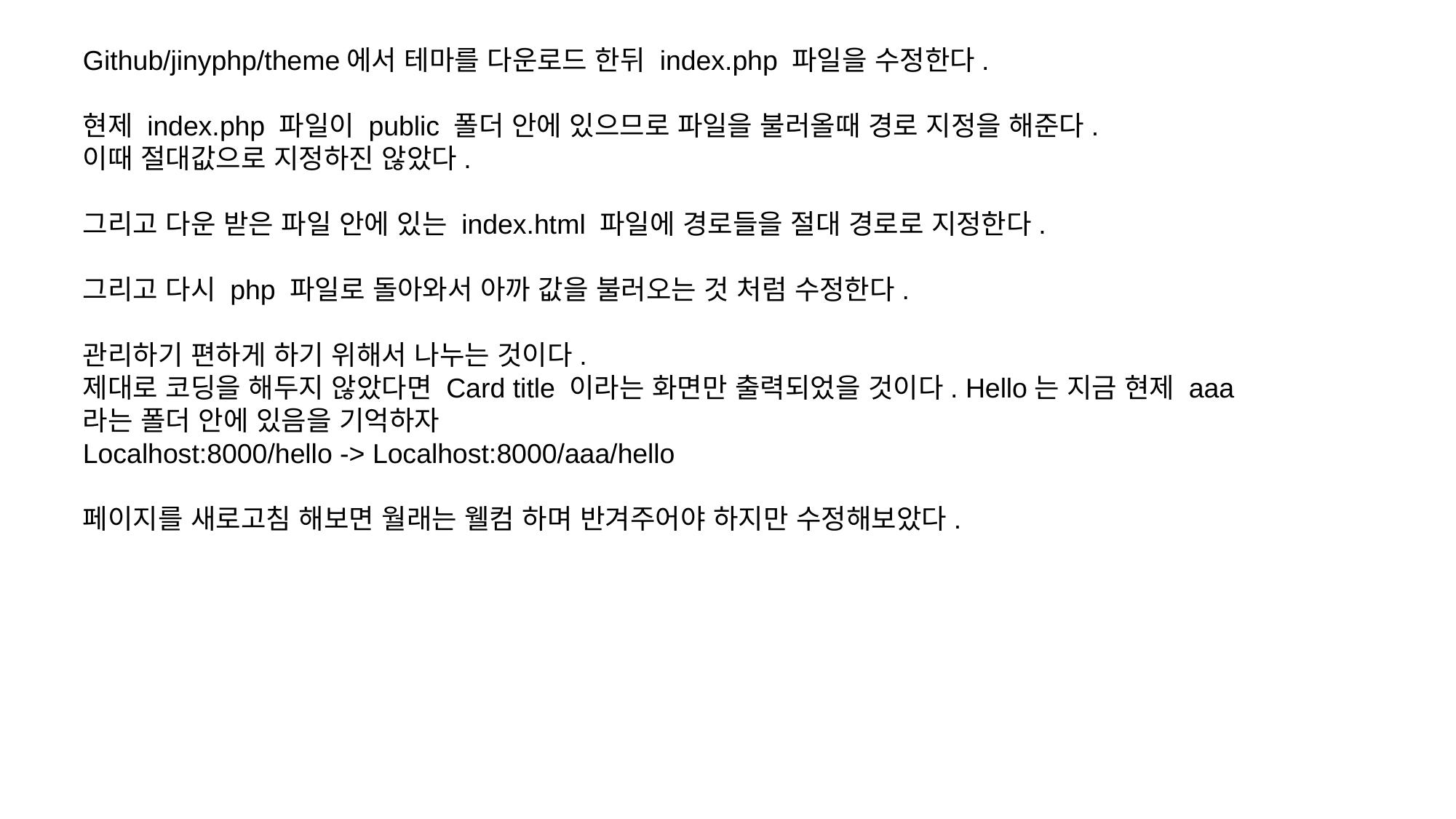

Github/jinyphp/theme에서 테마를 다운로드 한뒤 index.php 파일을 수정한다.

현제 index.php 파일이 public 폴더 안에 있으므로 파일을 불러올때 경로 지정을 해준다.
이때 절대값으로 지정하진 않았다.

그리고 다운 받은 파일 안에 있는 index.html 파일에 경로들을 절대 경로로 지정한다.

그리고 다시 php 파일로 돌아와서 아까 값을 불러오는 것 처럼 수정한다.

관리하기 편하게 하기 위해서 나누는 것이다.
제대로 코딩을 해두지 않았다면 Card title 이라는 화면만 출력되었을 것이다. Hello는 지금 현제 aaa
라는 폴더 안에 있음을 기억하자
Localhost:8000/hello -> Localhost:8000/aaa/hello

페이지를 새로고침 해보면 월래는 웰컴 하며 반겨주어야 하지만 수정해보았다.